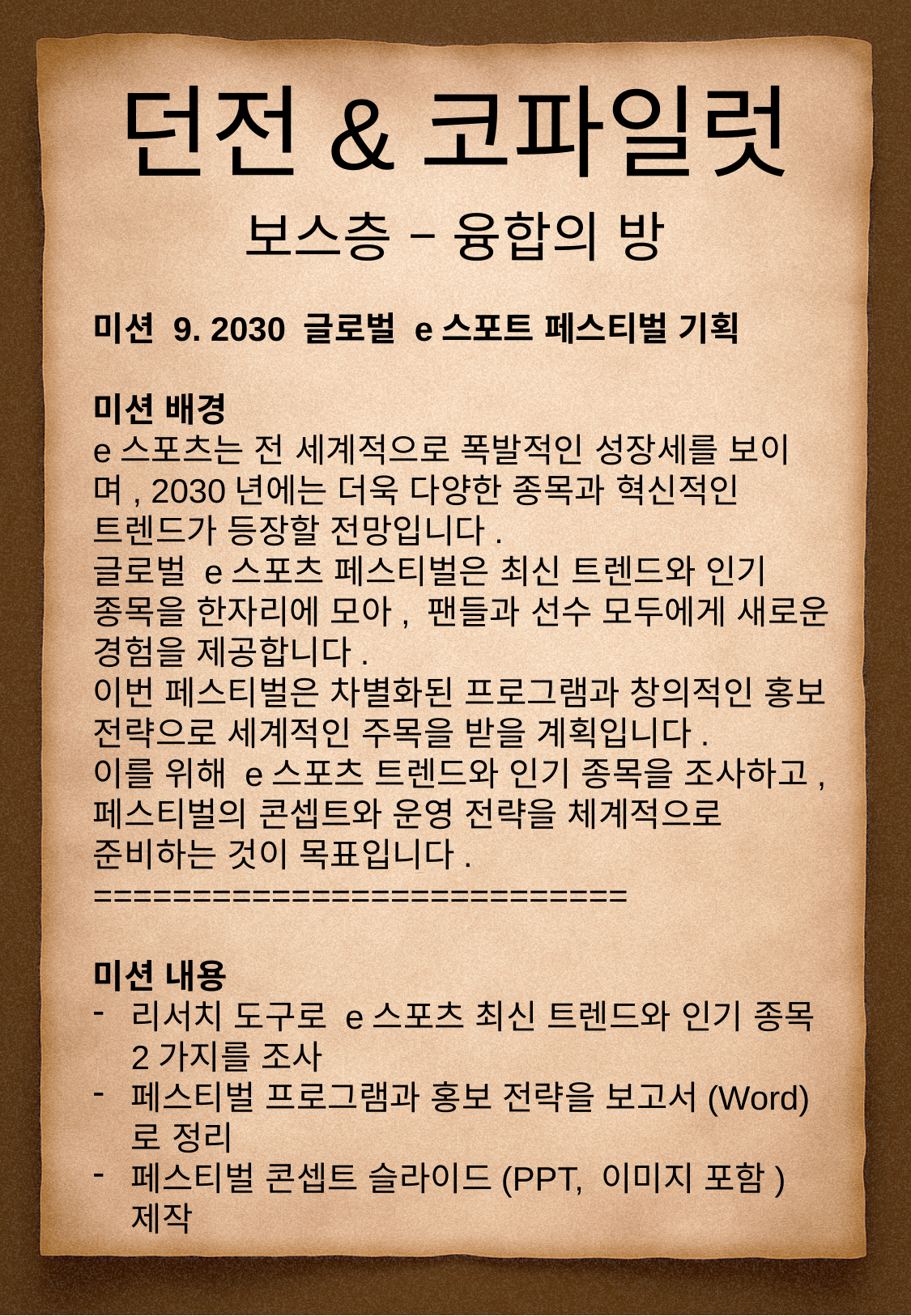

던전&코파일럿
보스층 – 융합의 방
미션 9. 2030 글로벌 e스포트 페스티벌 기획

미션 배경
e스포츠는 전 세계적으로 폭발적인 성장세를 보이며, 2030년에는 더욱 다양한 종목과 혁신적인 트렌드가 등장할 전망입니다.
글로벌 e스포츠 페스티벌은 최신 트렌드와 인기 종목을 한자리에 모아, 팬들과 선수 모두에게 새로운 경험을 제공합니다.
이번 페스티벌은 차별화된 프로그램과 창의적인 홍보 전략으로 세계적인 주목을 받을 계획입니다.
이를 위해 e스포츠 트렌드와 인기 종목을 조사하고, 페스티벌의 콘셉트와 운영 전략을 체계적으로 준비하는 것이 목표입니다.
===========================

미션 내용
리서치 도구로 e스포츠 최신 트렌드와 인기 종목 2가지를 조사
페스티벌 프로그램과 홍보 전략을 보고서(Word)로 정리
페스티벌 콘셉트 슬라이드(PPT, 이미지 포함) 제작